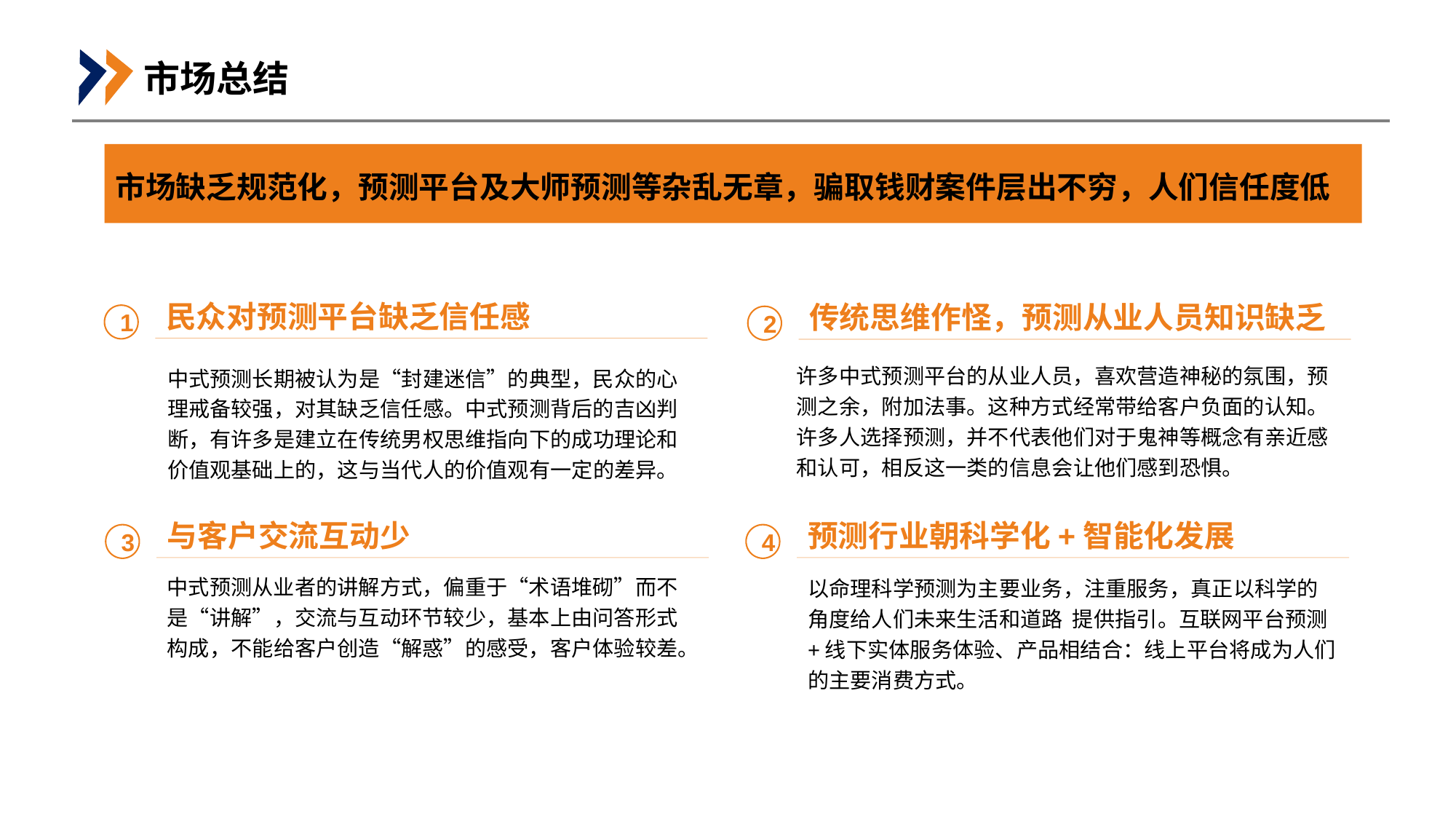

市场总结

市场缺乏规范化，预测平台及大师预测等杂乱无章，骗取钱财案件层出不穷，人们信任度低
民众对预测平台缺乏信任感
1
中式预测长期被认为是“封建迷信”的典型，民众的心理戒备较强，对其缺乏信任感。中式预测背后的吉凶判断，有许多是建立在传统男权思维指向下的成功理论和价值观基础上的，这与当代人的价值观有一定的差异。
传统思维作怪，预测从业人员知识缺乏
2
许多中式预测平台的从业人员，喜欢营造神秘的氛围，预测之余，附加法事。这种方式经常带给客户负面的认知。许多人选择预测，并不代表他们对于鬼神等概念有亲近感和认可，相反这一类的信息会让他们感到恐惧。
与客户交流互动少
3
中式预测从业者的讲解方式，偏重于“术语堆砌”而不是“讲解”，交流与互动环节较少，基本上由问答形式构成，不能给客户创造“解惑”的感受，客户体验较差。
预测行业朝科学化+智能化发展
4
以命理科学预测为主要业务，注重服务，真正以科学的角度给人们未来生活和道路  提供指引。互联网平台预测+线下实体服务体验、产品相结合：线上平台将成为人们的主要消费方式。